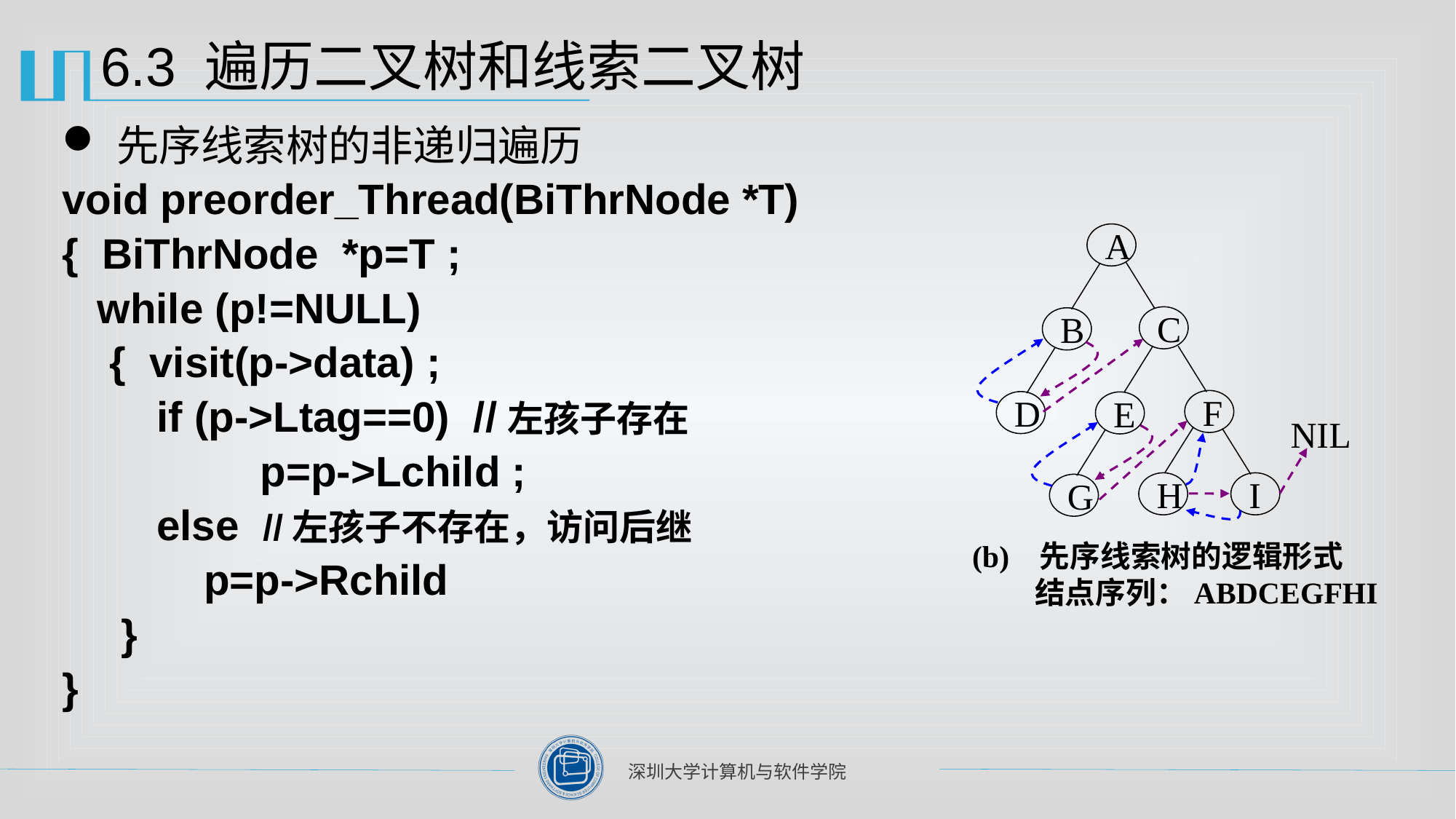

# 6.3 遍历二叉树和线索二叉树
先序线索树的非递归遍历
void preorder_Thread(BiThrNode *T)
{  BiThrNode  *p=T ;
   while (p!=NULL)
    {  visit(p->data) ;
        if (p->Ltag==0)  //左孩子存在
      p=p->Lchild ;
        else  //左孩子不存在，访问后继
            p=p->Rchild
     }
}

A

C
B

F
D
E

H
I
G

NIL

(b)   先序线索树的逻辑形式
        结点序列：ABDCEGFHI
63